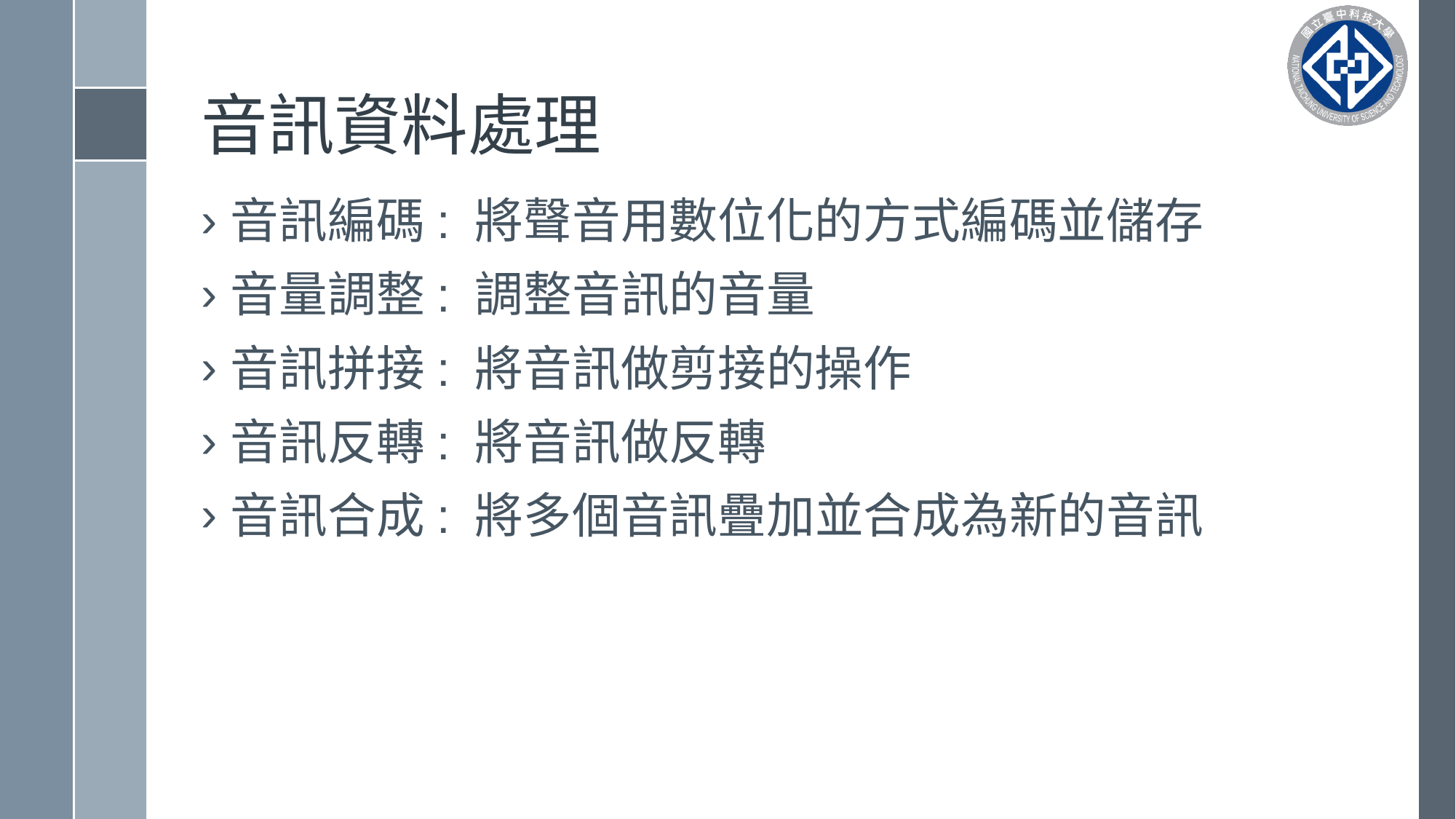

# 音訊資料處理
音訊編碼: 將聲音用數位化的方式編碼並儲存
音量調整: 調整音訊的音量
音訊拼接: 將音訊做剪接的操作
音訊反轉: 將音訊做反轉
音訊合成: 將多個音訊疊加並合成為新的音訊